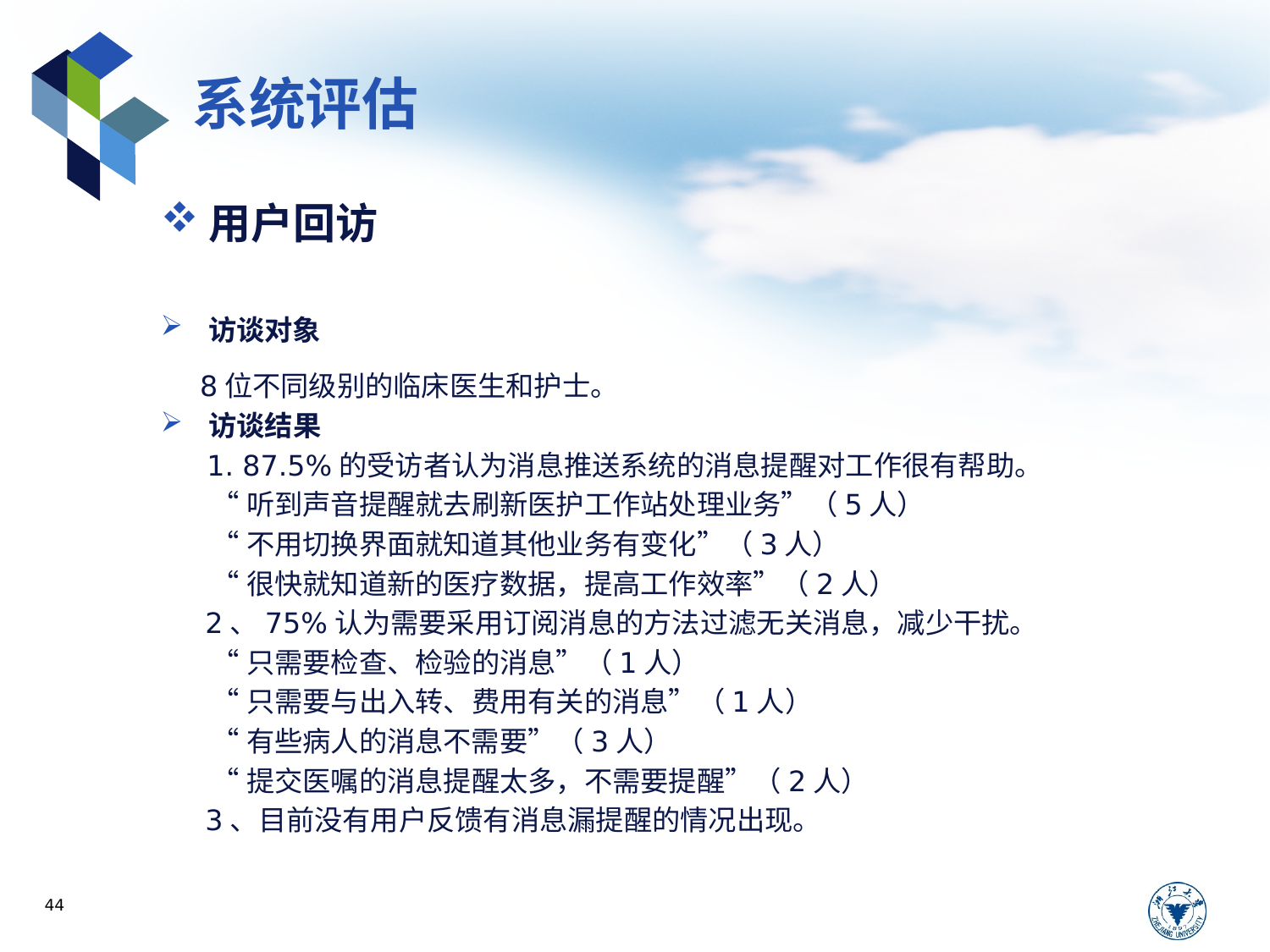

# 系统评估
用户回访

访谈对象
    8位不同级别的临床医生和护士。
访谈结果
     1. 87.5%的受访者认为消息推送系统的消息提醒对工作很有帮助。
        “听到声音提醒就去刷新医护工作站处理业务”（5人）
        “不用切换界面就知道其他业务有变化”（3人）
        “很快就知道新的医疗数据，提高工作效率”（2人）
     2、75%认为需要采用订阅消息的方法过滤无关消息，减少干扰。
        “只需要检查、检验的消息”（1人）
        “只需要与出入转、费用有关的消息”（1人）
        “有些病人的消息不需要”（3人）
        “提交医嘱的消息提醒太多，不需要提醒”（2人）
     3、目前没有用户反馈有消息漏提醒的情况出现。

44